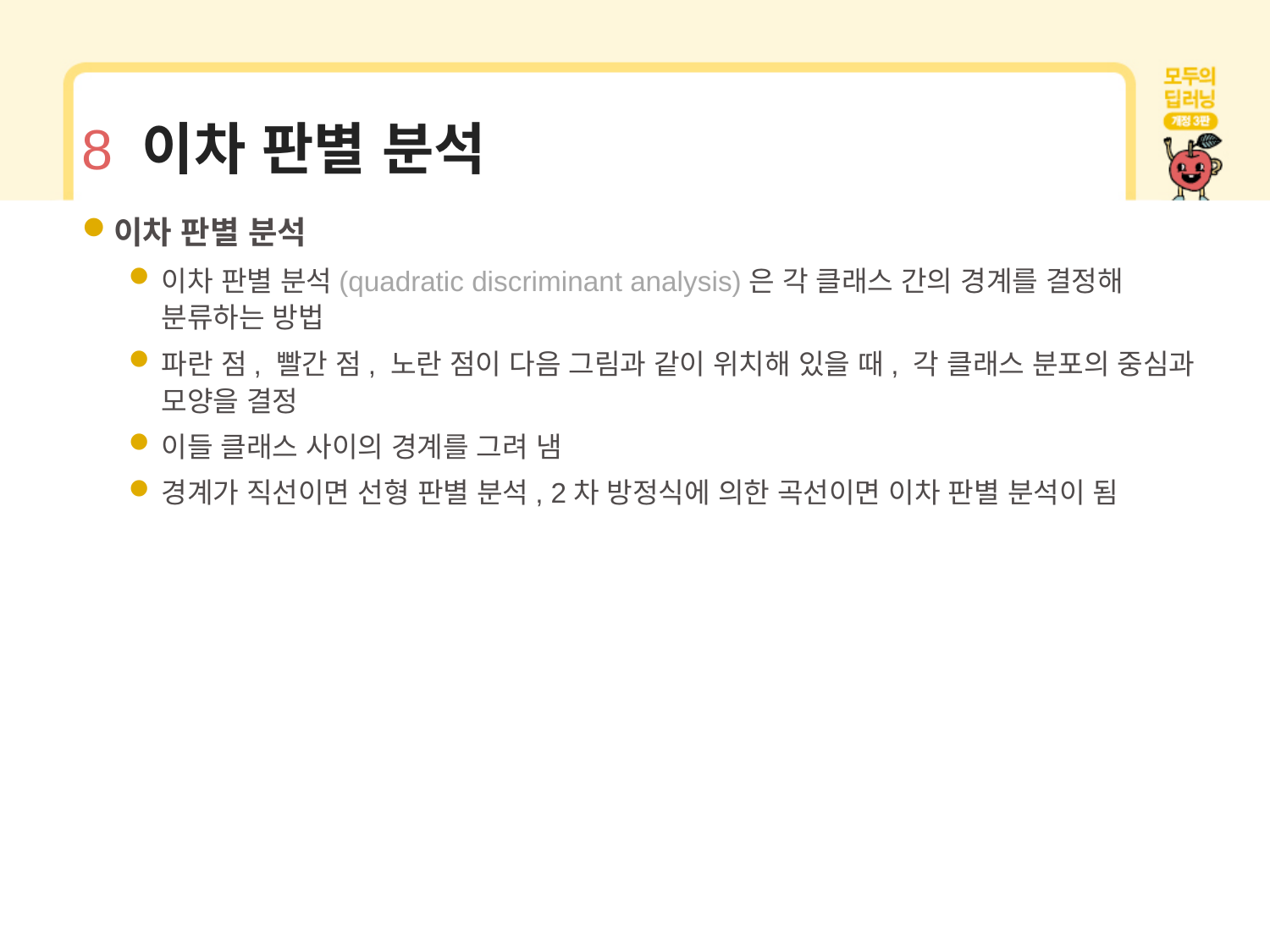

# 8 이차 판별 분석
이차 판별 분석
이차 판별 분석(quadratic discriminant analysis)은 각 클래스 간의 경계를 결정해 분류하는 방법
파란 점, 빨간 점, 노란 점이 다음 그림과 같이 위치해 있을 때, 각 클래스 분포의 중심과 모양을 결정
이들 클래스 사이의 경계를 그려 냄
경계가 직선이면 선형 판별 분석, 2차 방정식에 의한 곡선이면 이차 판별 분석이 됨